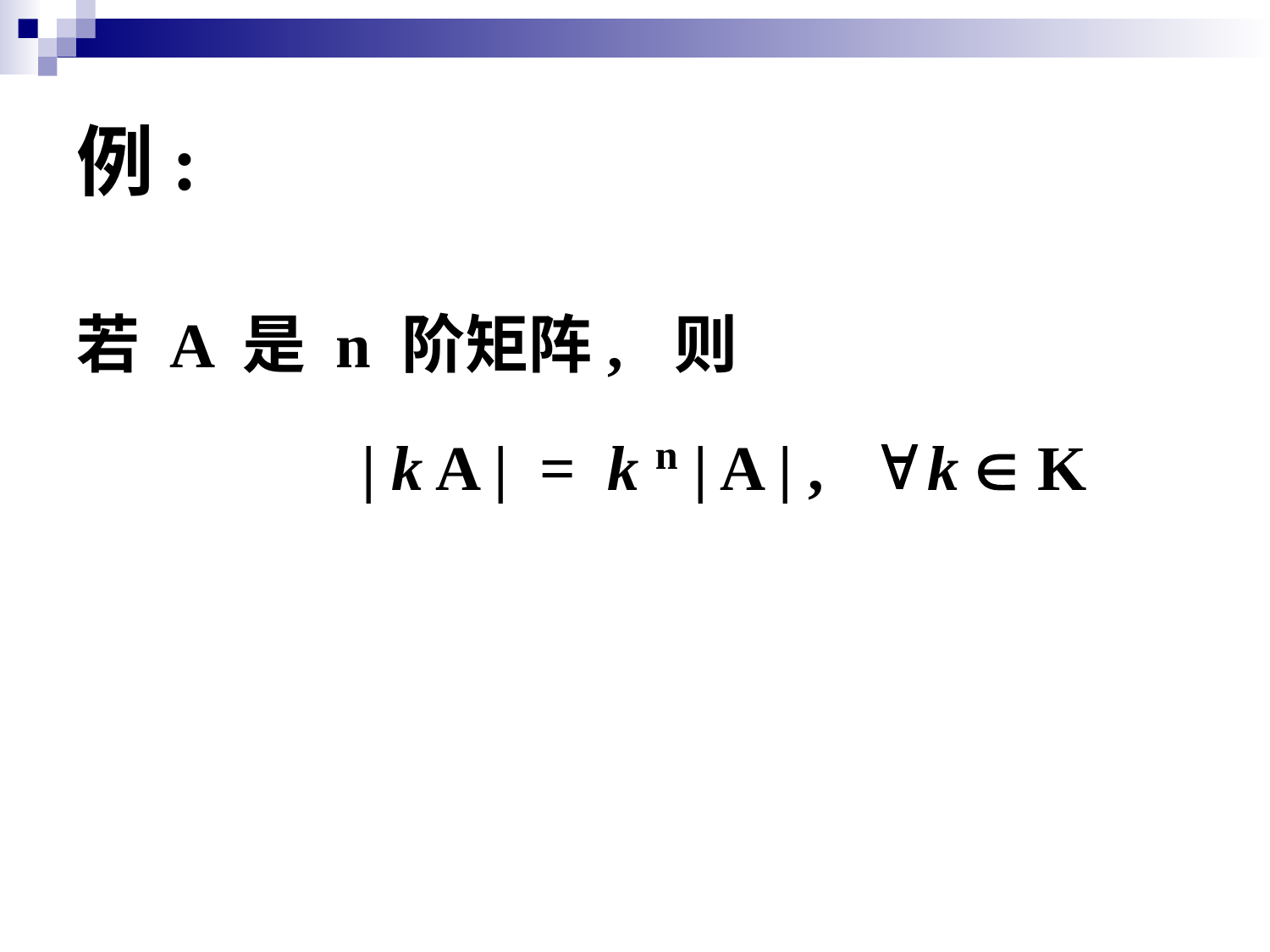

# 例:
若 A 是 n 阶矩阵,  则
                  | k A |  =  k n | A | ,   ∀ k ∈ K